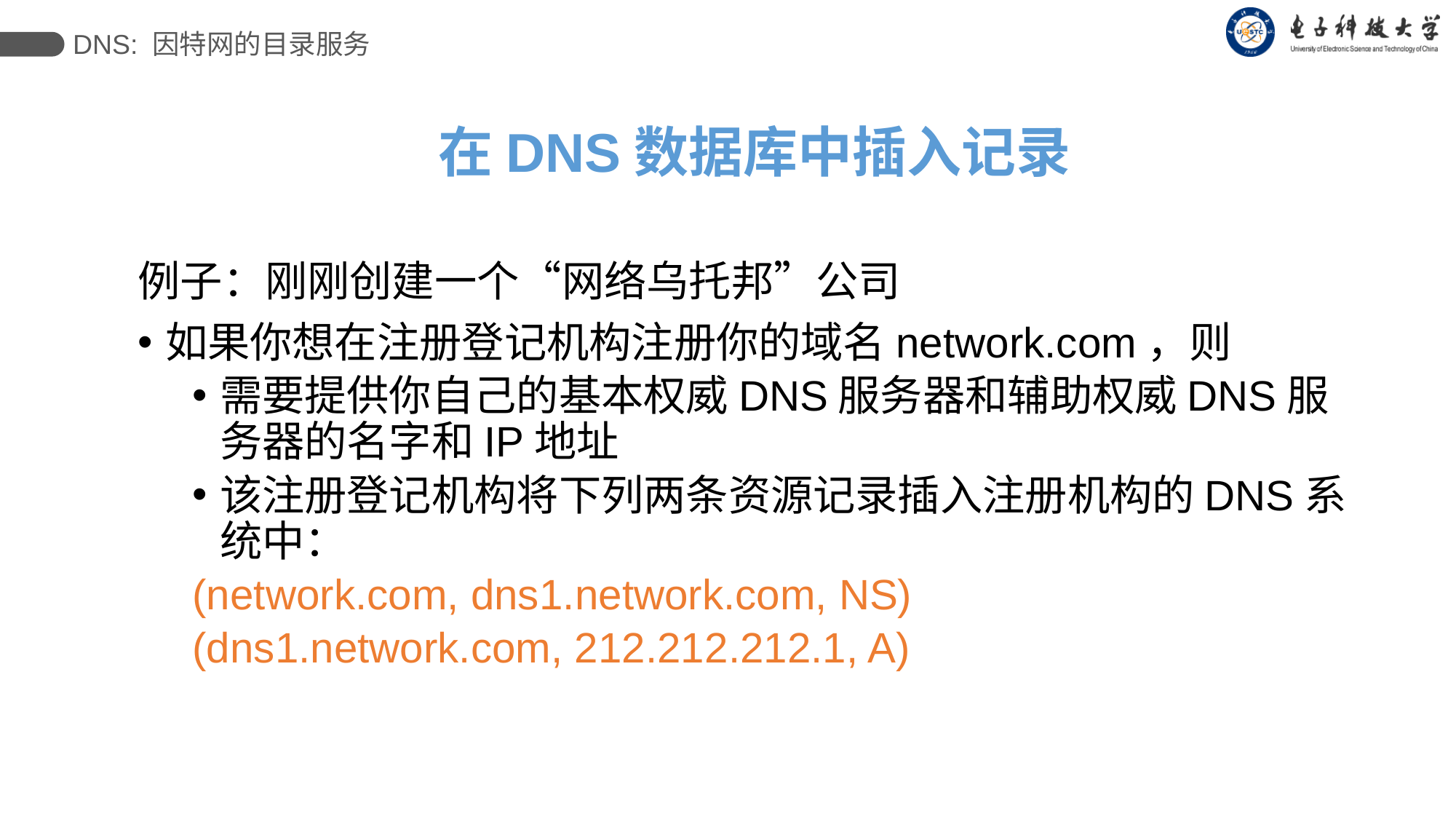

DNS: 因特网的目录服务
# 在DNS数据库中插入记录
例子：刚刚创建一个“网络乌托邦”公司
如果你想在注册登记机构注册你的域名network.com，则
需要提供你自己的基本权威DNS服务器和辅助权威DNS服务器的名字和IP地址
该注册登记机构将下列两条资源记录插入注册机构的DNS系统中：
(network.com, dns1.network.com, NS)
(dns1.network.com, 212.212.212.1, A)